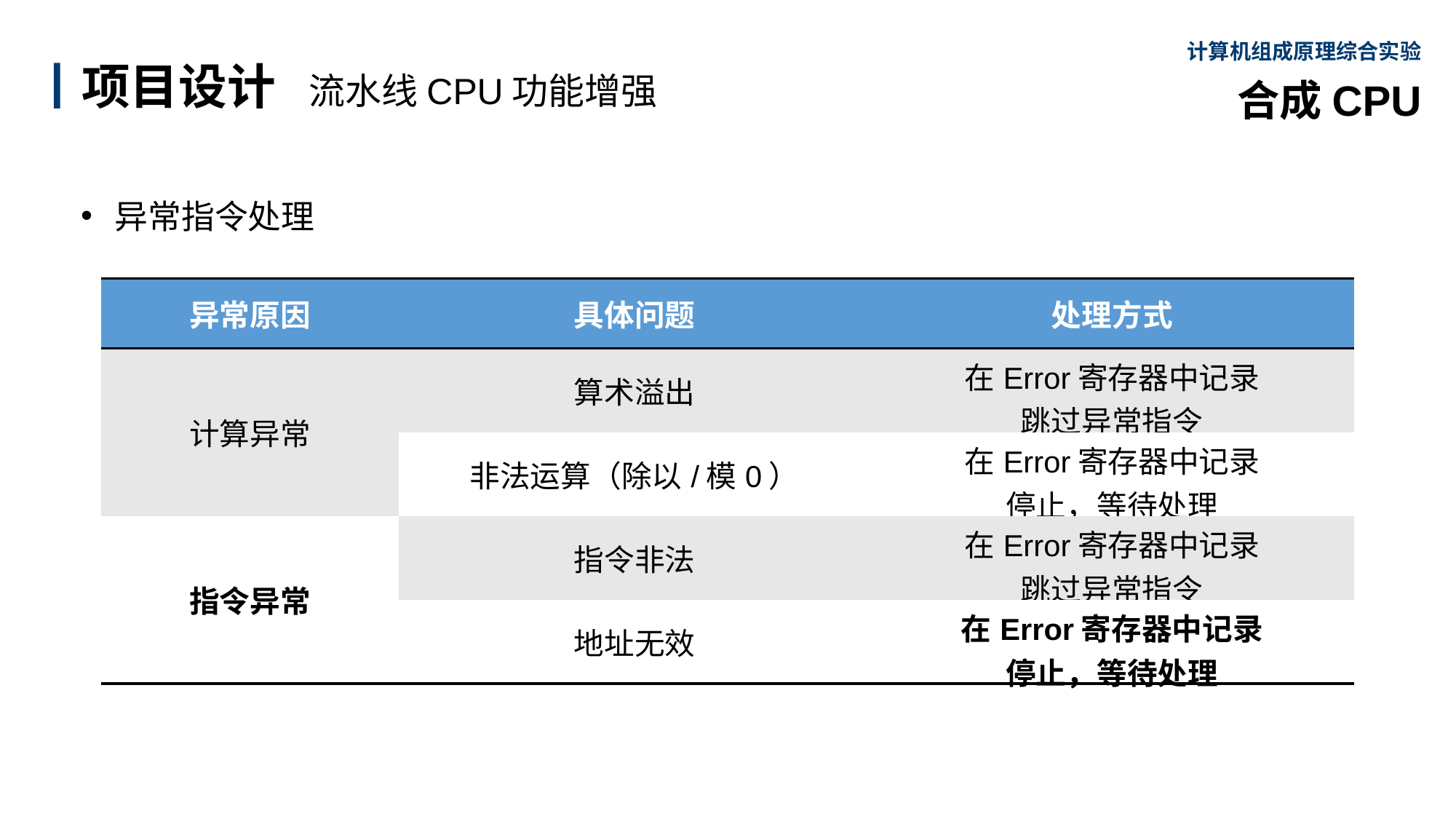

计算机组成原理综合实验
合成CPU
丨项目设计    流水线CPU功能增强
异常指令处理
| 异常原因 | 具体问题 | 处理方式 |
| --- | --- | --- |
| 计算异常 | 算术溢出 | 在Error寄存器中记录 跳过异常指令 |
|  | 非法运算（除以/模0） | 在Error寄存器中记录 停止，等待处理 |
| 指令异常 | 指令非法 | 在Error寄存器中记录 跳过异常指令 |
|  | 地址无效 | 在Error寄存器中记录 停止，等待处理 |